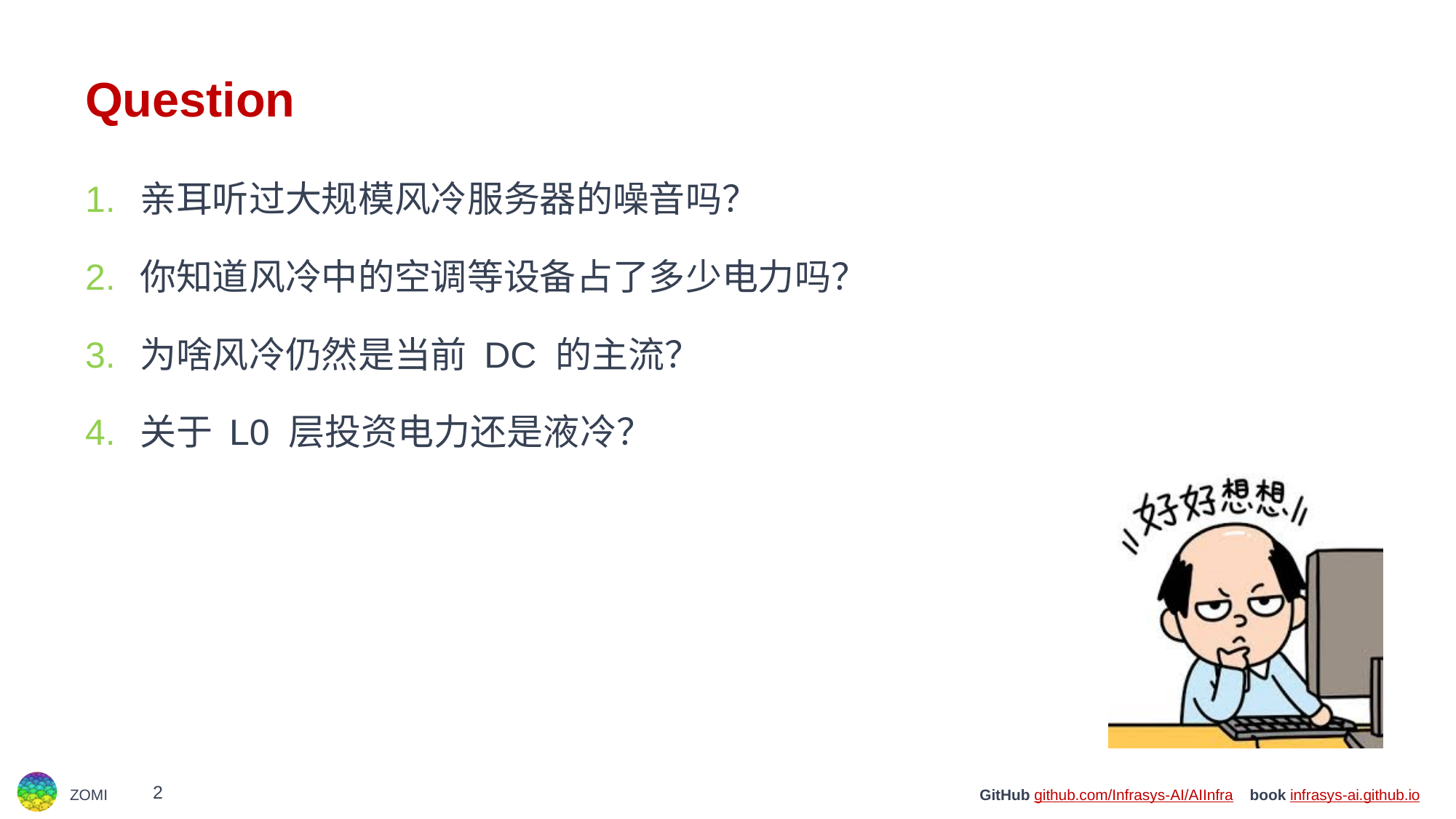

# Question
亲耳听过大规模风冷服务器的噪音吗？
你知道风冷中的空调等设备占了多少电力吗？
为啥风冷仍然是当前 DC 的主流？
关于 L0 层投资电力还是液冷？